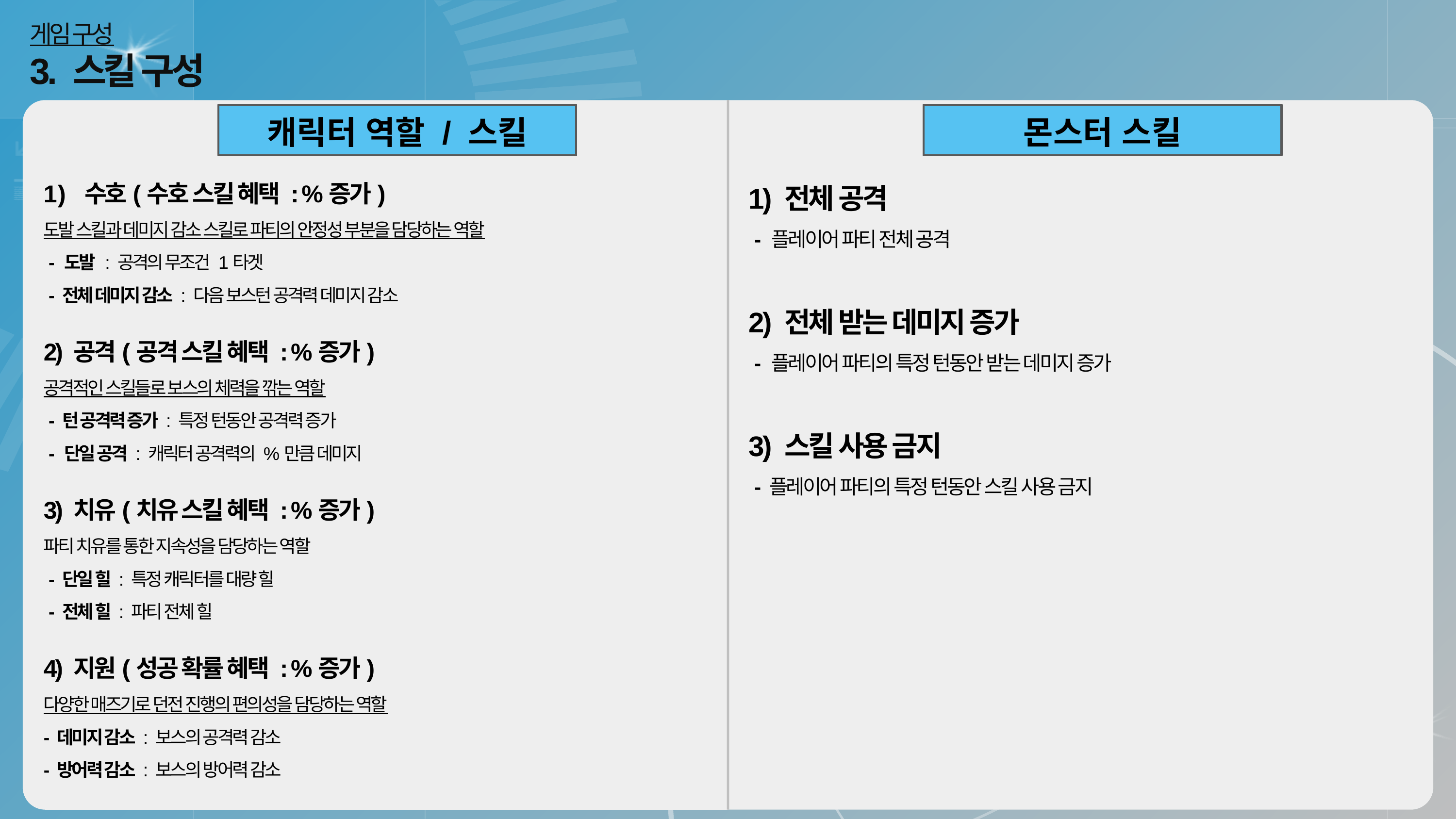

게임 구성
3. 스킬 구성

캐릭터 역할 / 스킬
몬스터 스킬
수호(수호 스킬 혜택 : %증가)
도발 스킬과 데미지 감소 스킬로 파티의 안정성 부분을 담당하는 역할
 - 도발 : 공격의 무조건 1타겟
 - 전체 데미지 감소 : 다음 보스턴 공격력 데미지 감소

2) 공격(공격 스킬 혜택 : %증가)
공격적인 스킬들로 보스의 체력을 깎는 역할
 - 턴 공격력 증가 : 특정 턴동안 공격력 증가
 - 단일 공격 : 캐릭터 공격력의 %만큼 데미지

3) 치유(치유 스킬 혜택 : %증가)
파티 치유를 통한 지속성을 담당하는 역할
 - 단일 힐 : 특정 캐릭터를 대량 힐
 - 전체 힐 : 파티 전체 힐

4) 지원(성공 확률 혜택 : %증가)
다양한 매즈기로 던전 진행의 편의성을 담당하는 역할
- 데미지 감소 : 보스의 공격력 감소
- 방어력 감소 : 보스의 방어력 감소

1) 전체 공격
 - 플레이어 파티 전체 공격

2) 전체 받는 데미지 증가
 - 플레이어 파티의 특정 턴동안 받는 데미지 증가

3) 스킬 사용 금지
 - 플레이어 파티의 특정 턴동안 스킬 사용 금지